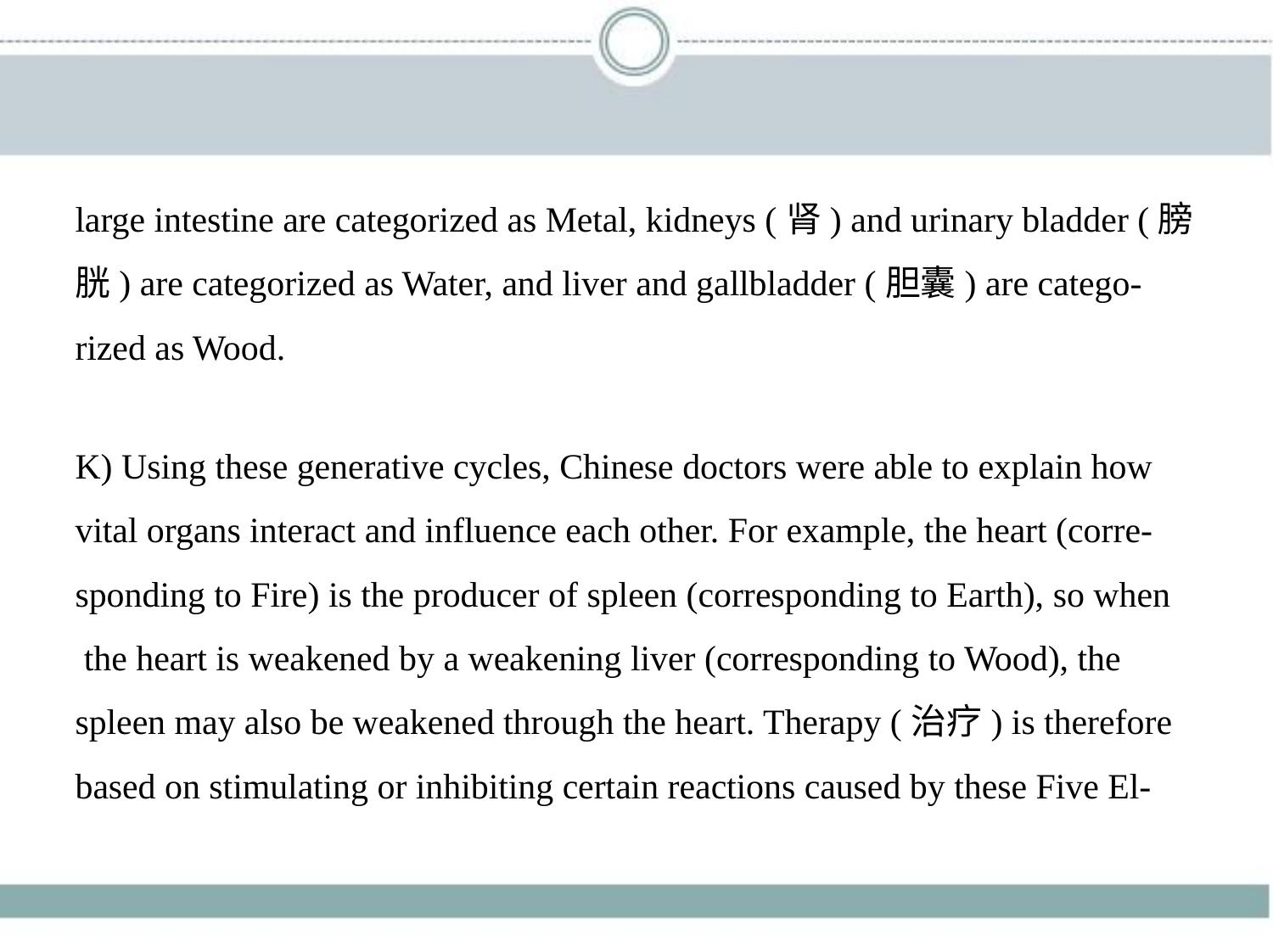

large intestine are categorized as Metal, kidneys (肾) and urinary bladder (膀
胱) are categorized as Water, and liver and gallbladder (胆囊) are catego-
rized as Wood.
K) Using these generative cycles, Chinese doctors were able to explain how
vital organs interact and influence each other. For example, the heart (corre-
sponding to Fire) is the producer of spleen (corresponding to Earth), so when
 the heart is weakened by a weakening liver (corresponding to Wood), the
spleen may also be weakened through the heart. Therapy (治疗) is therefore
based on stimulating or inhibiting certain reactions caused by these Five El-